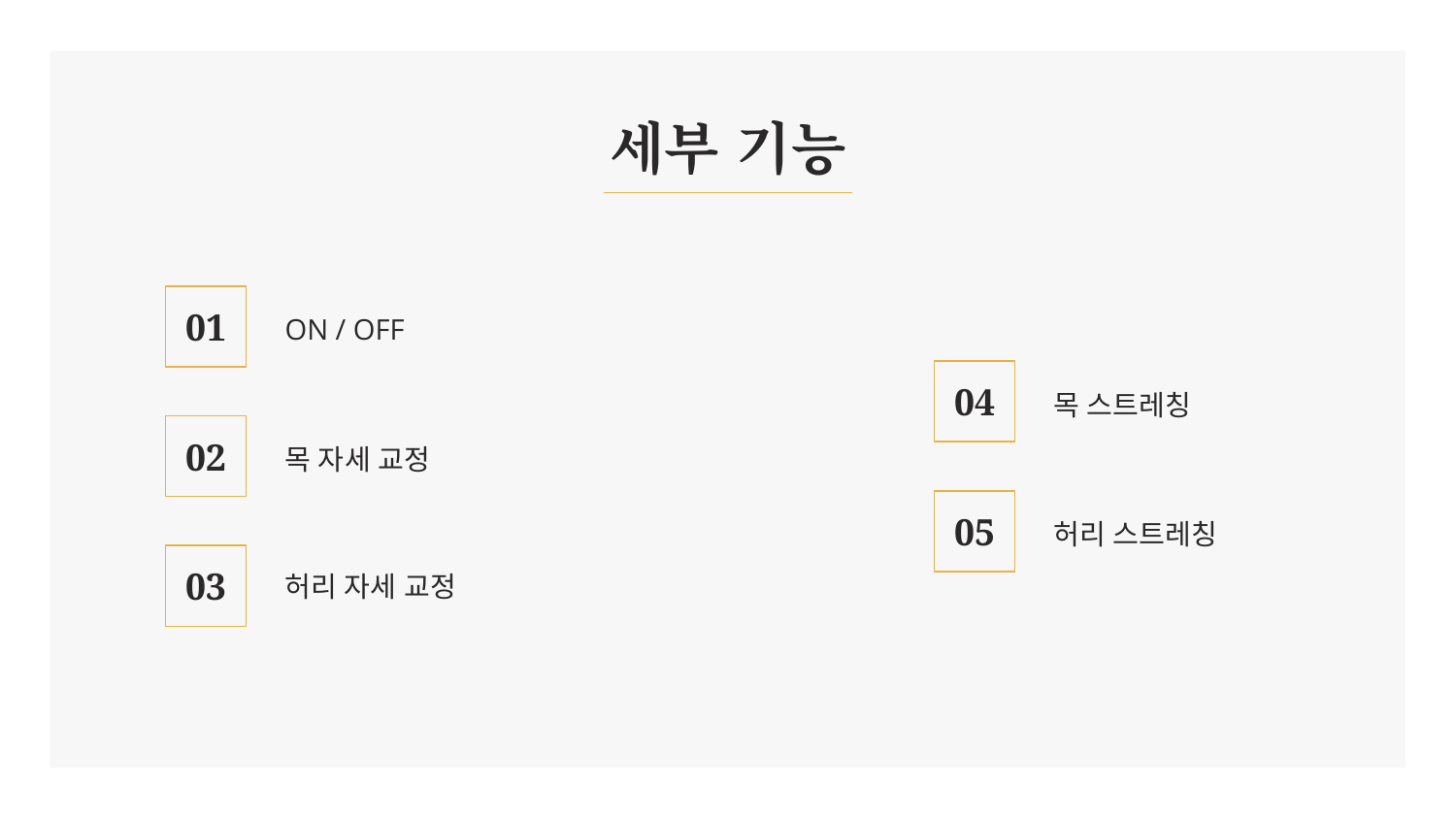

# 세부 기능

ON / OFF
01

목 스트레칭
04

목 자세 교정
02

허리 스트레칭
05

허리 자세 교정
03